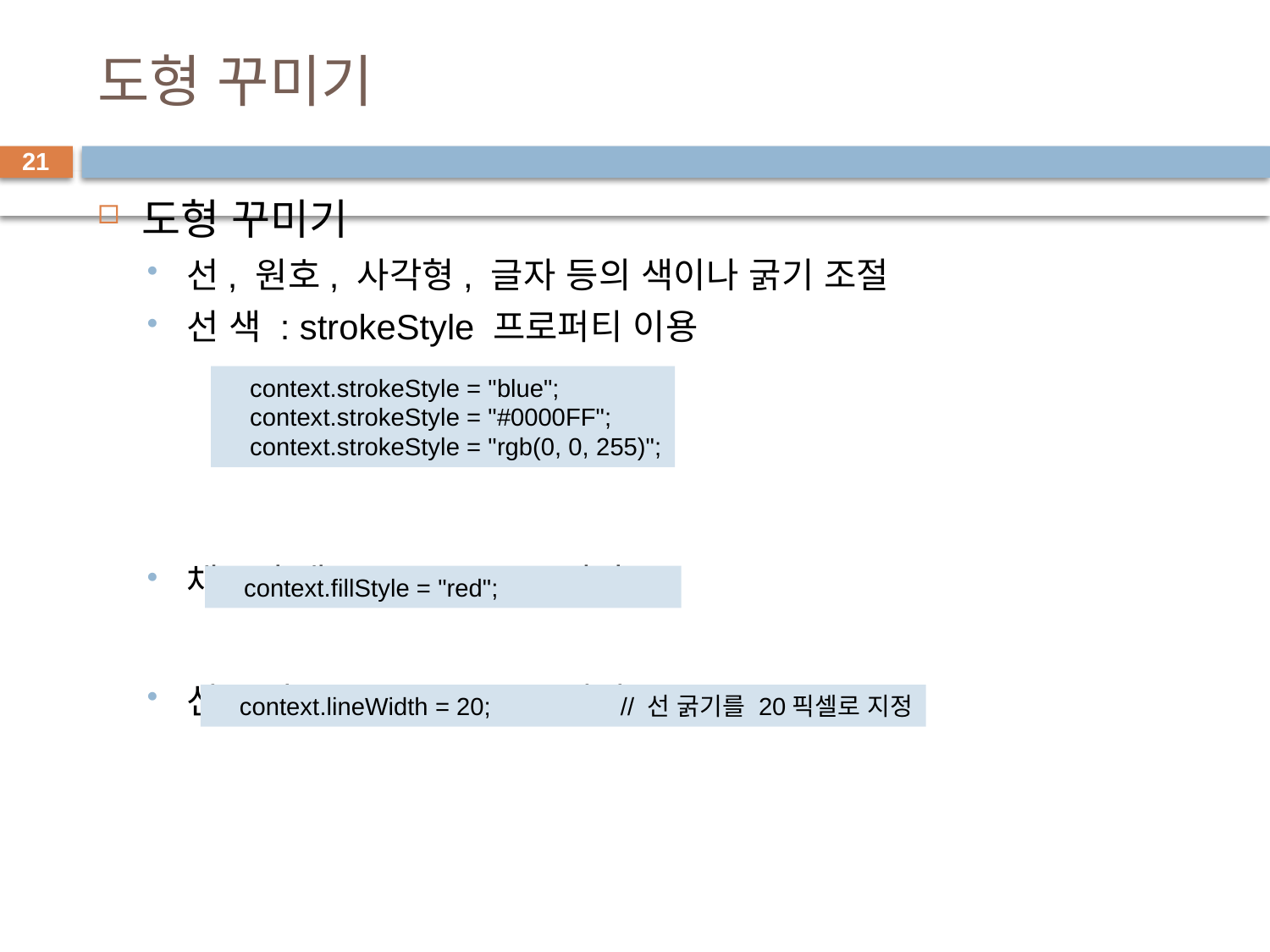

# 도형 꾸미기
21
도형 꾸미기
선, 원호, 사각형, 글자 등의 색이나 굵기 조절
선 색 : strokeStyle 프로퍼티 이용

채우기 색 : fillStyle 프로퍼티

선 굵기 : lineWidth 프로퍼티

context.strokeStyle = "blue";
context.strokeStyle = "#0000FF";
context.strokeStyle = "rgb(0, 0, 255)";
context.fillStyle = "red";
context.lineWidth = 20; 	// 선 굵기를 20픽셀로 지정